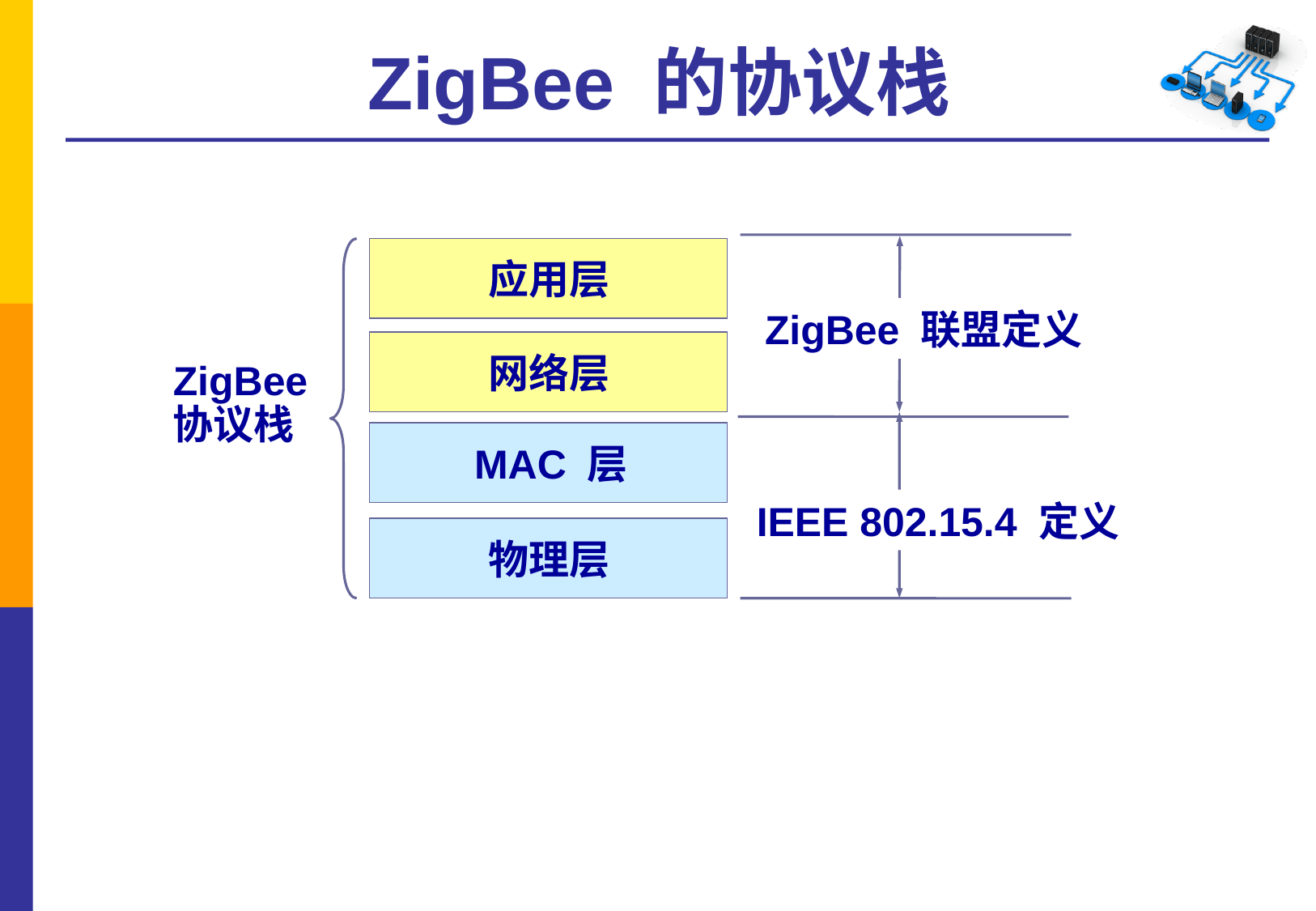

# ZigBee 的协议栈

应用层
ZigBee 联盟定义

网络层
ZigBee
协议栈

MAC 层
IEEE 802.15.4 定义

物理层